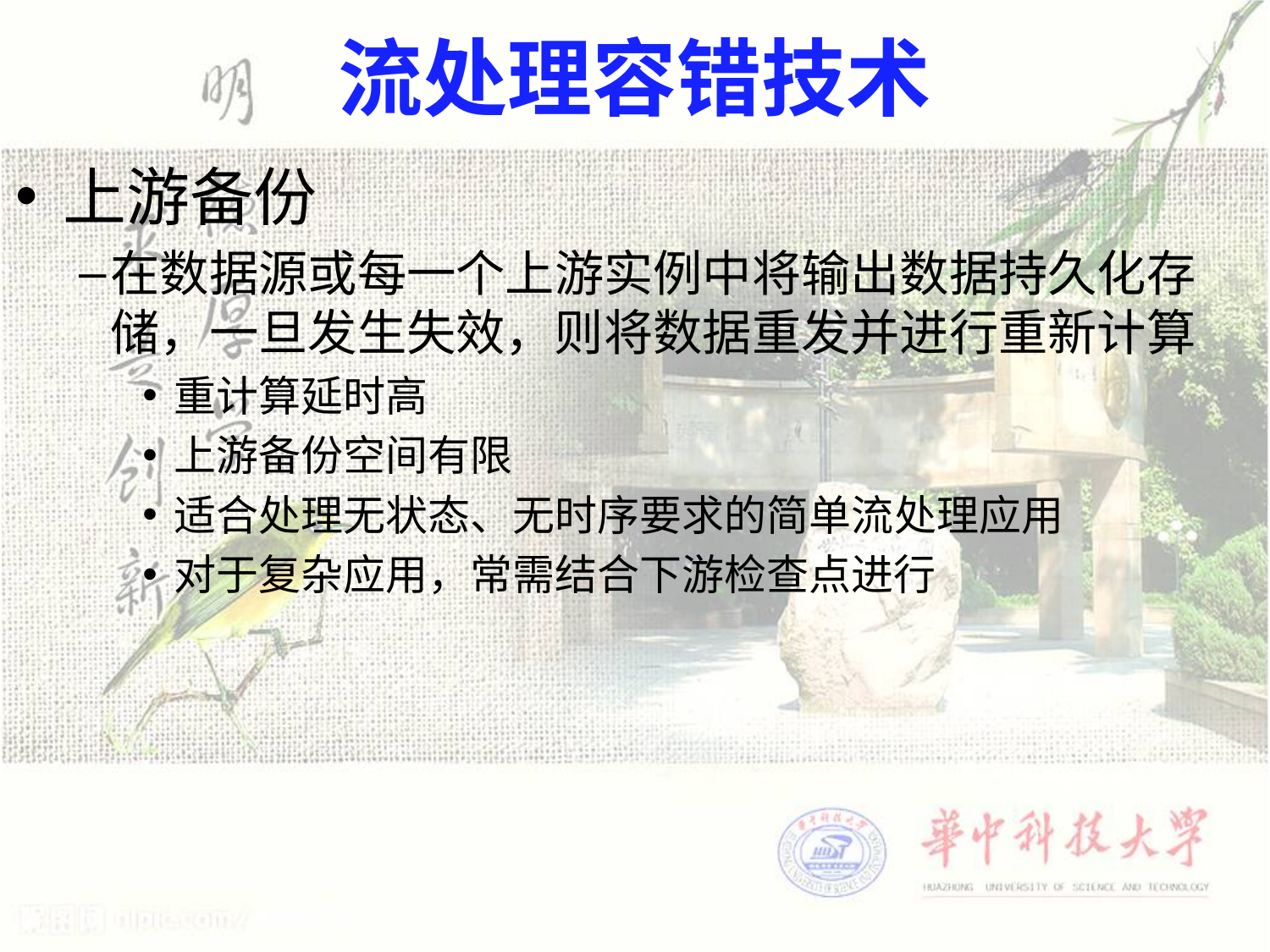

# 流处理容错技术
上游备份
在数据源或每一个上游实例中将输出数据持久化存储，一旦发生失效，则将数据重发并进行重新计算
重计算延时高
上游备份空间有限
适合处理无状态、无时序要求的简单流处理应用
对于复杂应用，常需结合下游检查点进行